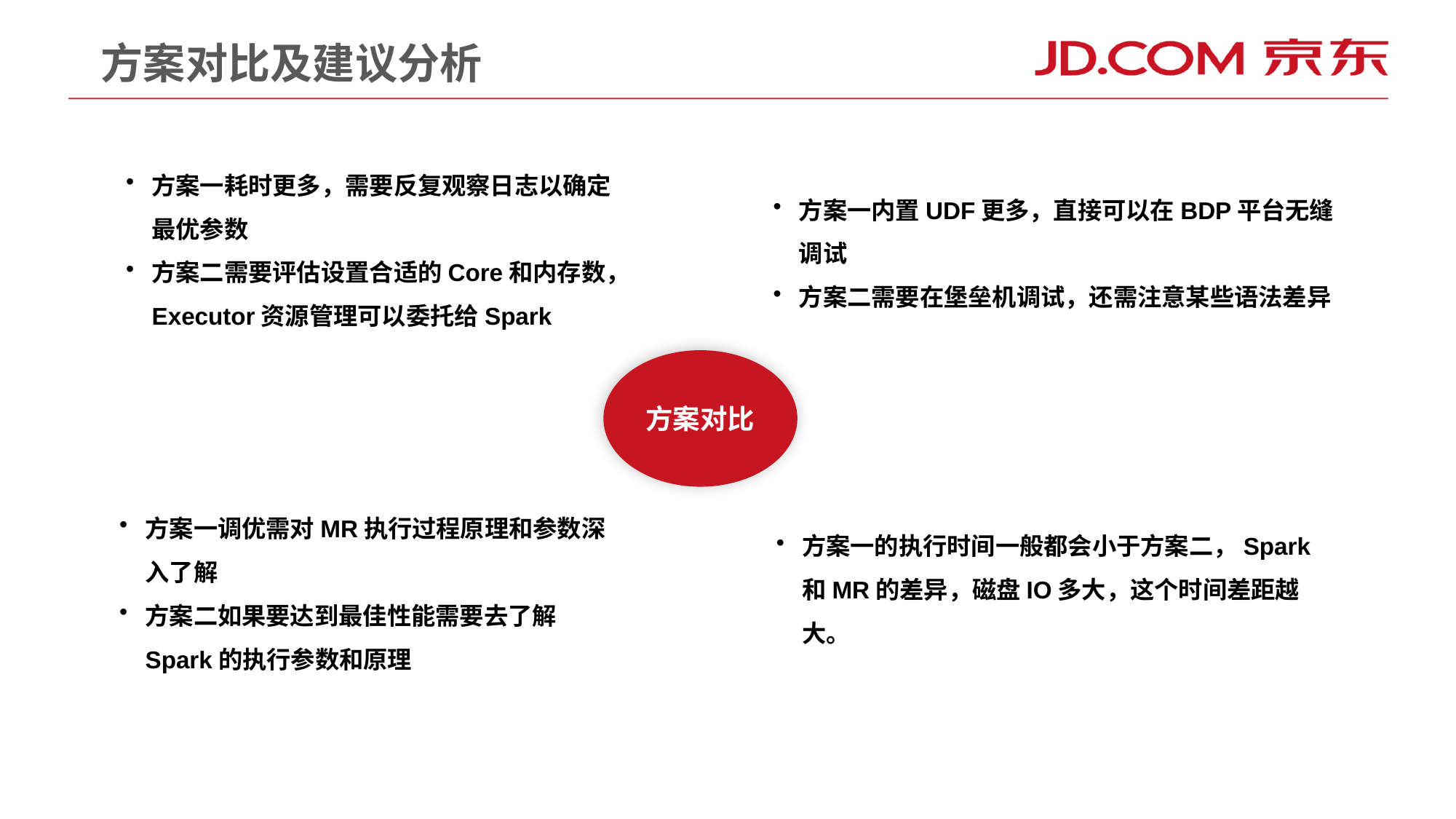

方案对比及建议分析

方案一耗时更多，需要反复观察日志以确定最优参数
方案二需要评估设置合适的Core和内存数，Executor资源管理可以委托给Spark

方案一内置UDF更多，直接可以在BDP平台无缝调试
方案二需要在堡垒机调试，还需注意某些语法差异
方案对比

方案一调优需对MR执行过程原理和参数深入了解
方案二如果要达到最佳性能需要去了解Spark的执行参数和原理
方案一的执行时间一般都会小于方案二，Spark和MR的差异，磁盘IO多大，这个时间差距越大。